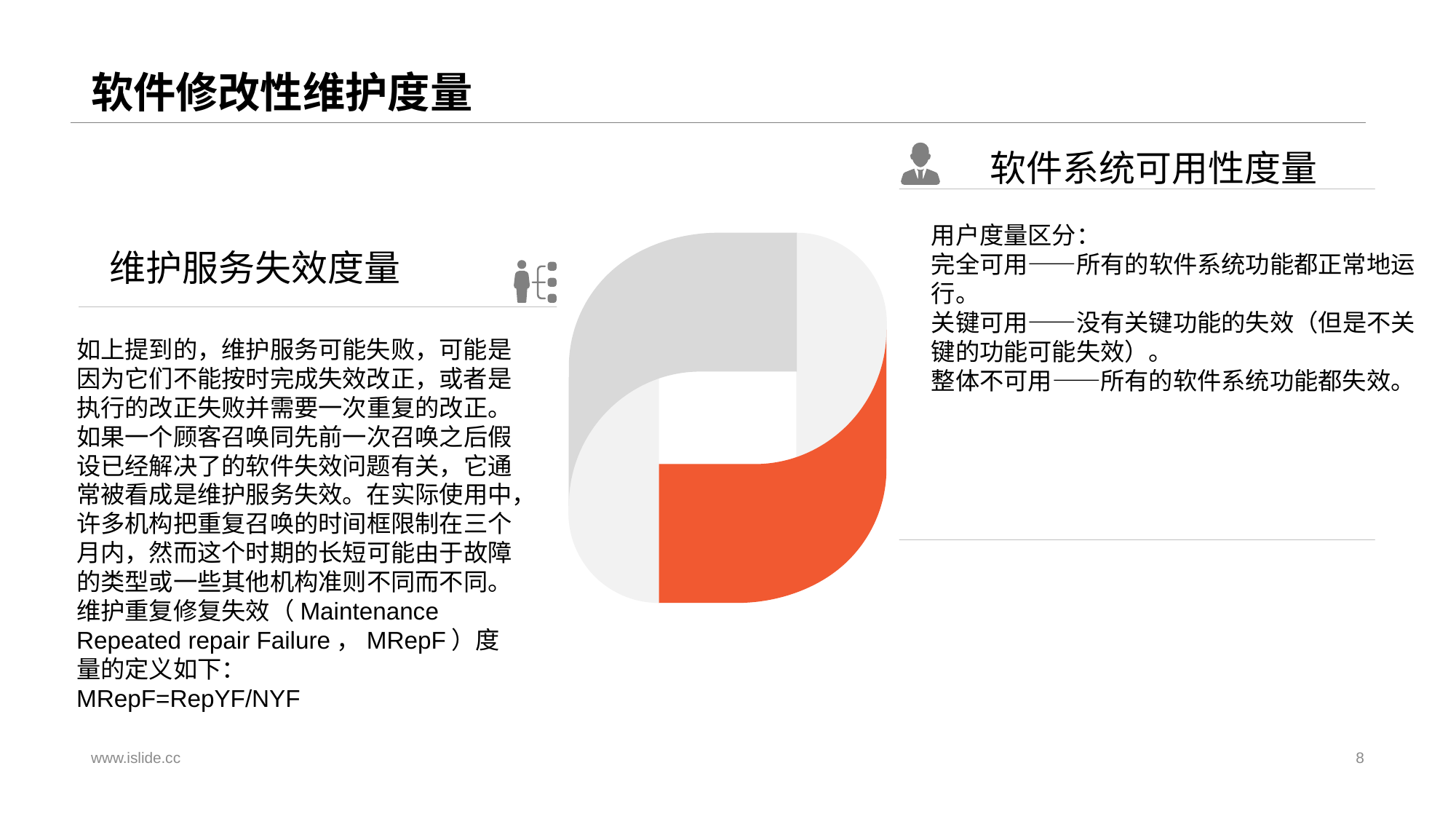

# 软件修改性维护度量

软件系统可用性度量

用户度量区分：
完全可用——所有的软件系统功能都正常地运行。
关键可用——没有关键功能的失效（但是不关键的功能可能失效）。
整体不可用——所有的软件系统功能都失效。

维护服务失效度量
如上提到的，维护服务可能失败，可能是因为它们不能按时完成失效改正，或者是执行的改正失败并需要一次重复的改正。
如果一个顾客召唤同先前一次召唤之后假设已经解决了的软件失效问题有关，它通常被看成是维护服务失效。在实际使用中，许多机构把重复召唤的时间框限制在三个月内，然而这个时期的长短可能由于故障的类型或一些其他机构准则不同而不同。维护重复修复失效（Maintenance Repeated repair Failure，MRepF）度量的定义如下：
MRepF=RepYF/NYF
www.islide.cc
8